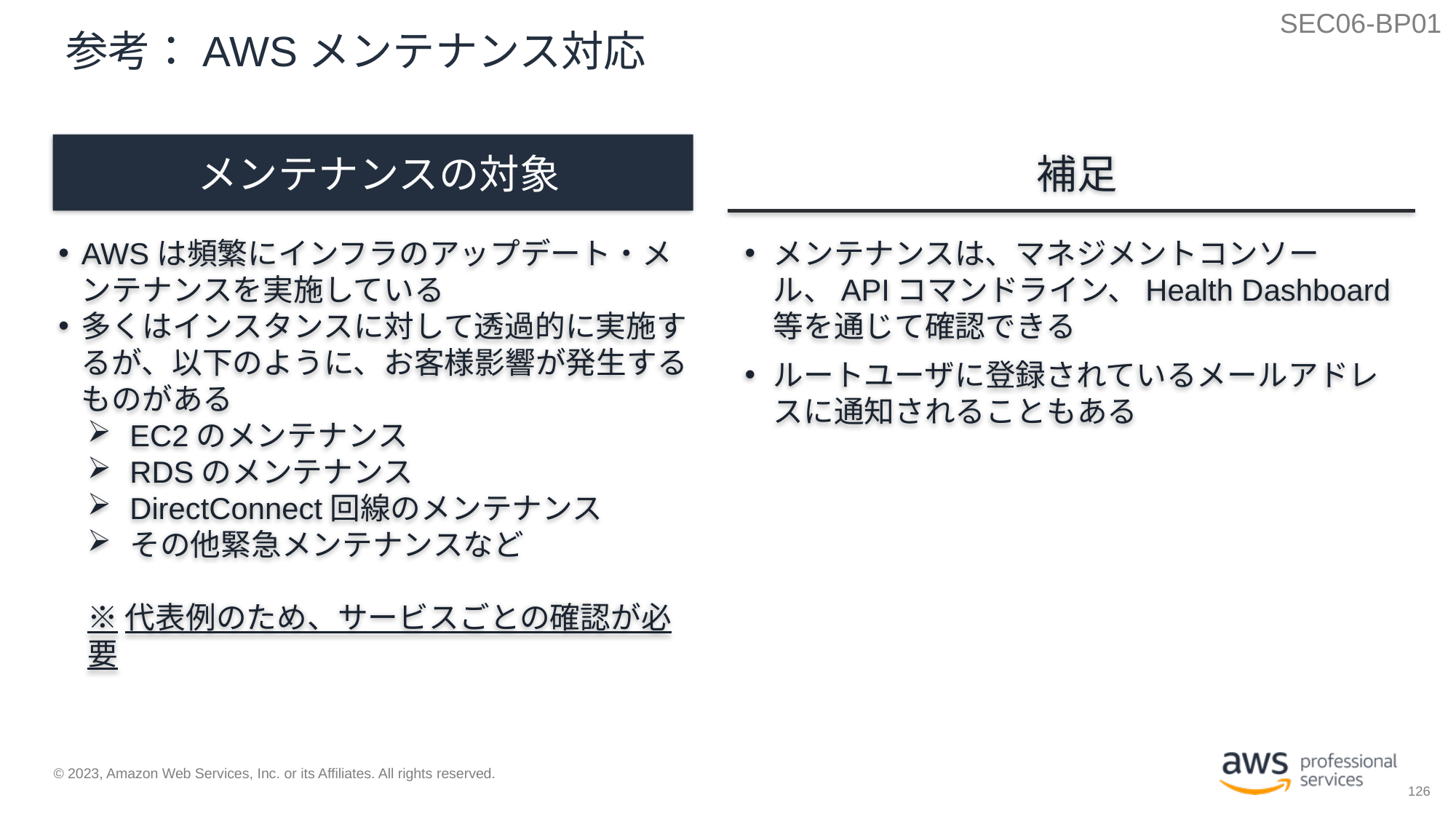

SEC06-BP01
# 参考：AWSメンテナンス対応
メンテナンスの対象
補足
メンテナンスは、マネジメントコンソール、APIコマンドライン、Health Dashboard等を通じて確認できる
ルートユーザに登録されているメールアドレスに通知されることもある
AWSは頻繁にインフラのアップデート・メンテナンスを実施している
多くはインスタンスに対して透過的に実施するが、以下のように、お客様影響が発生するものがある
EC2のメンテナンス
RDSのメンテナンス
DirectConnect回線のメンテナンス
その他緊急メンテナンスなど

※代表例のため、サービスごとの確認が必要